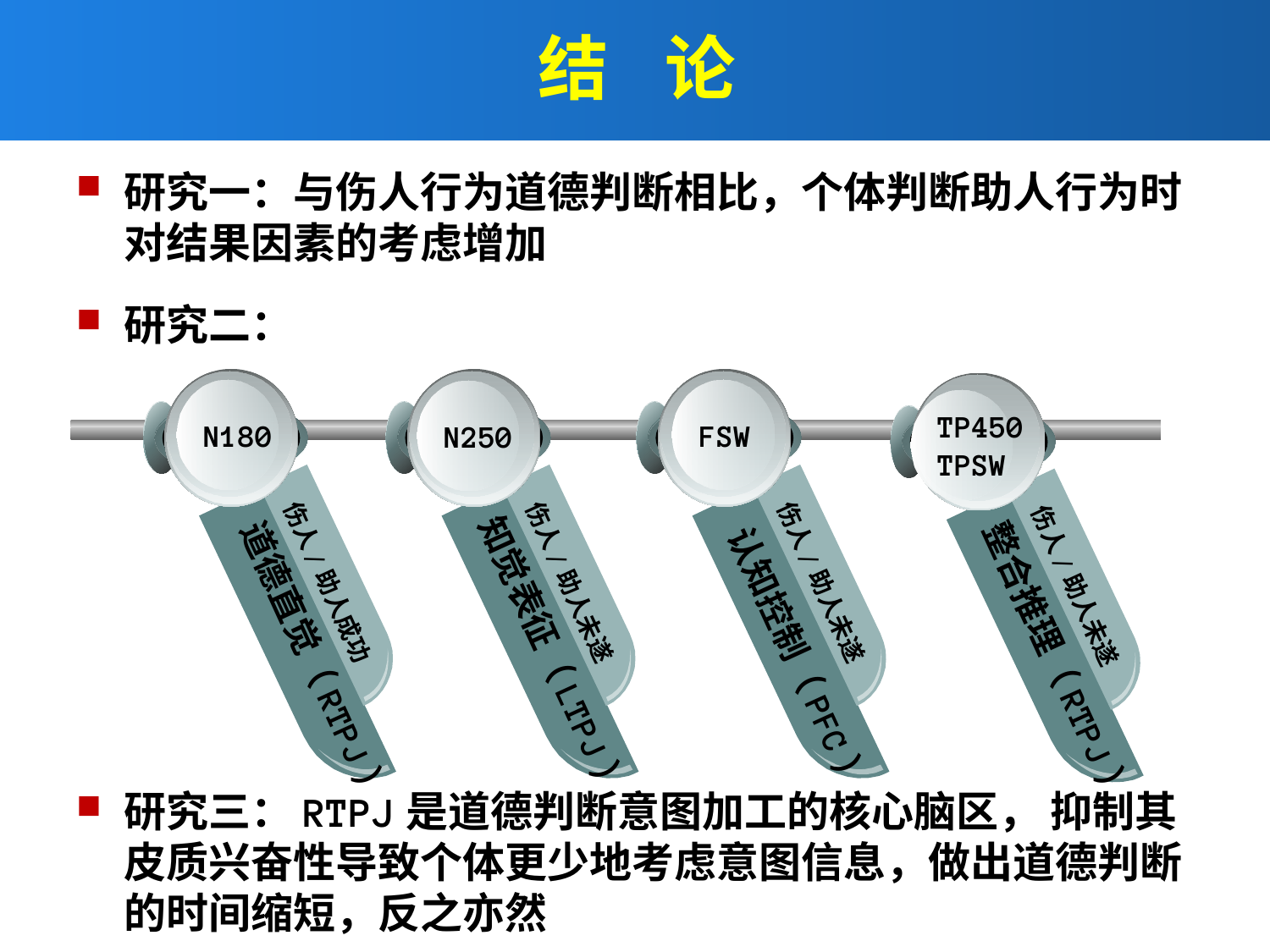

# 结	论
研究一：与伤人行为道德判断相比，个体判断助人行为时对结果因素的考虑增加
研究二：

研究三：RTPJ是道德判断意图加工的核心脑区， 抑制其皮质兴奋性导致个体更少地考虑意图信息，做出道德判断的时间缩短，反之亦然

N180

伤人/助人成功

道德直觉（RTPJ）

N250

伤人/助人未遂

知觉表征（LTPJ）

FSW

伤人/助人未遂

认知控制（PFC）

TP450
TPSW

伤人/助人未遂

整合推理（RTPJ）